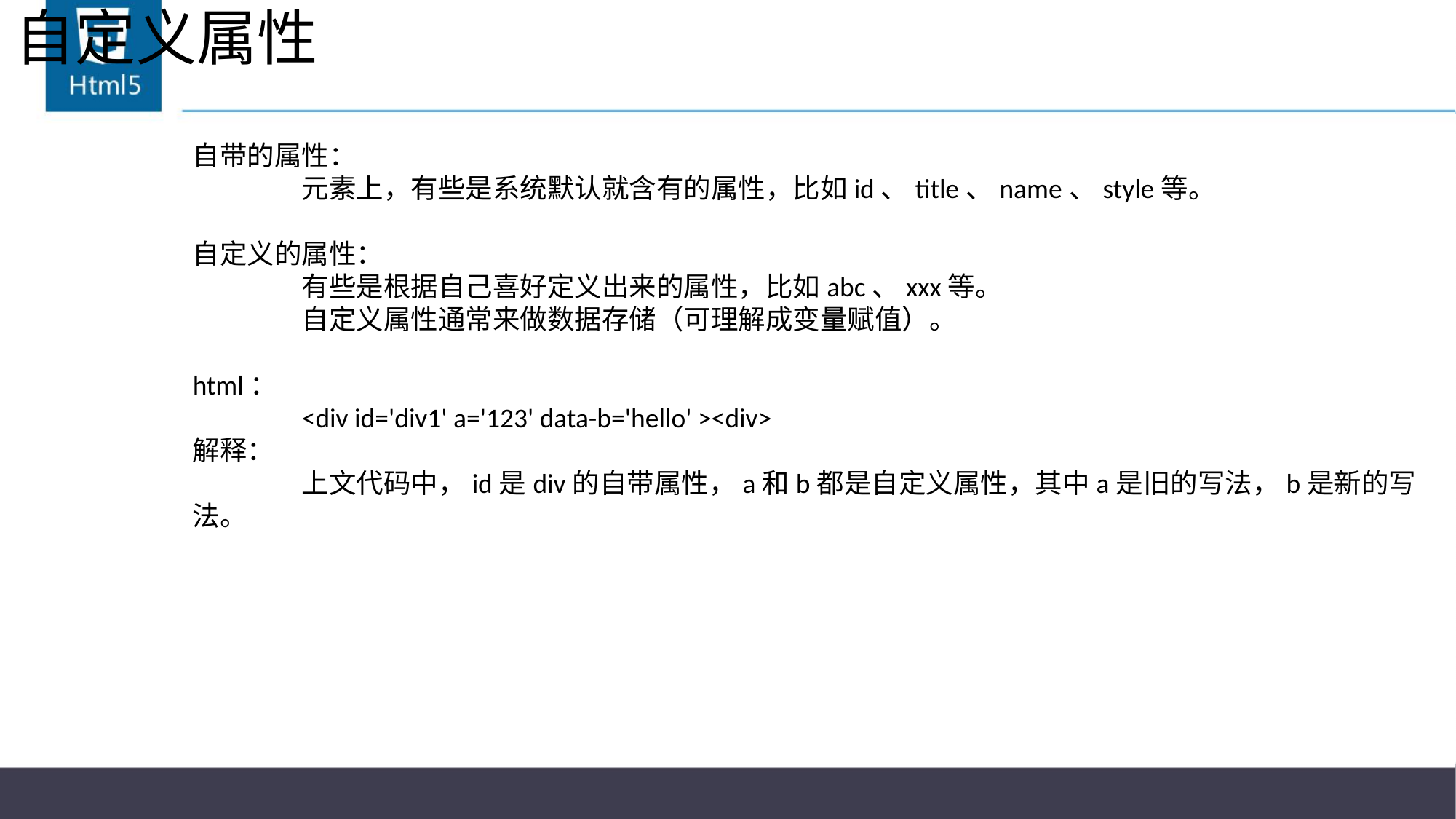

# 自定义属性
自带的属性：
	元素上，有些是系统默认就含有的属性，比如id、title、name、style等。

自定义的属性：
	有些是根据自己喜好定义出来的属性，比如abc、xxx等。
	自定义属性通常来做数据存储（可理解成变量赋值）。

html：
	<div id='div1' a='123' data-b='hello' ><div>
解释：
	上文代码中，id是div的自带属性，a和b都是自定义属性，其中a是旧的写法，b是新的写法。